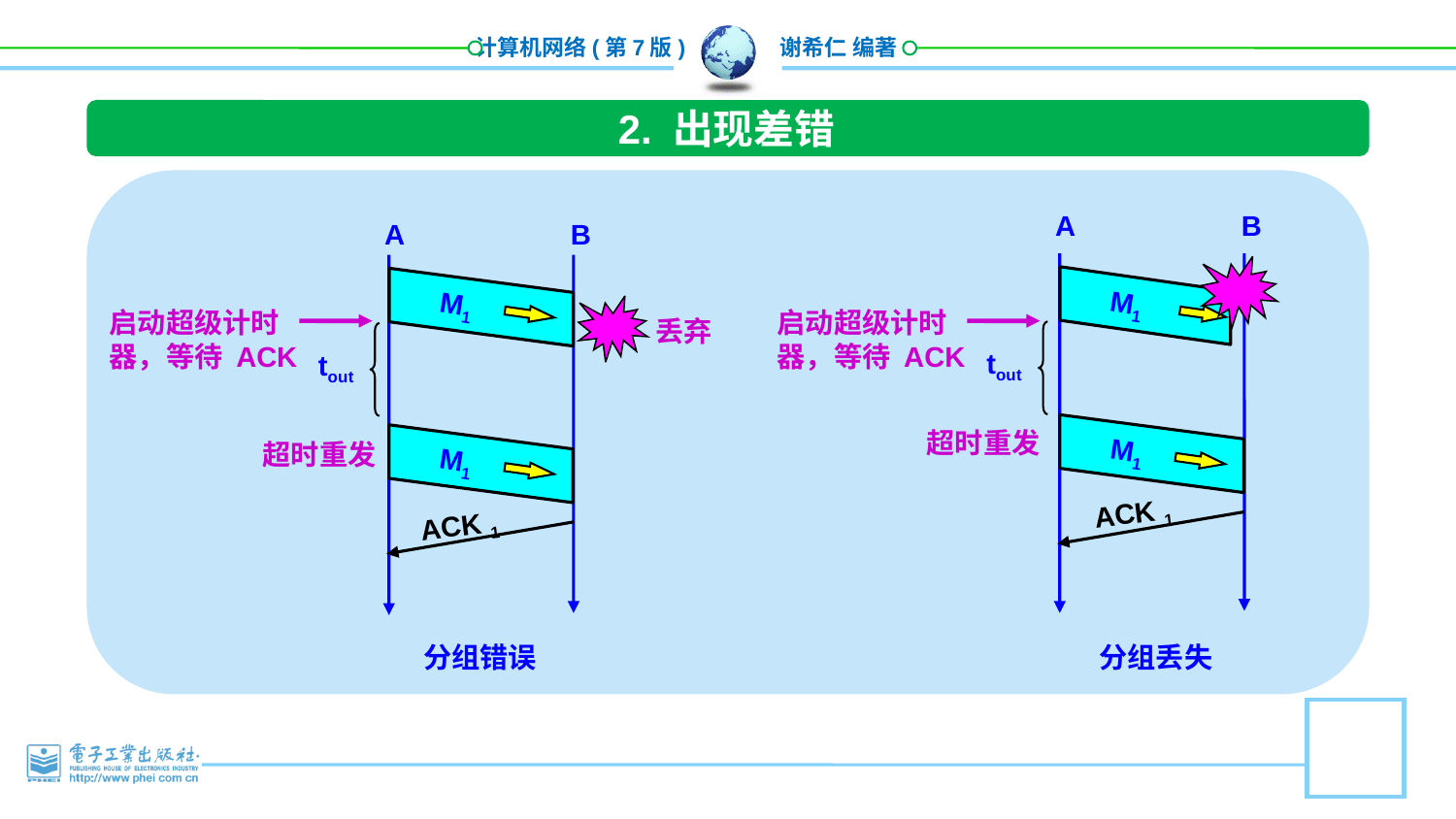

2. 出现差错

A
B
A
B

M1

M1

启动超级计时器，等待 ACK

启动超级计时器，等待 ACK

丢弃

tout

tout

M1

超时重发

M1

超时重发
ACK 1

ACK 1

分组错误
分组丢失